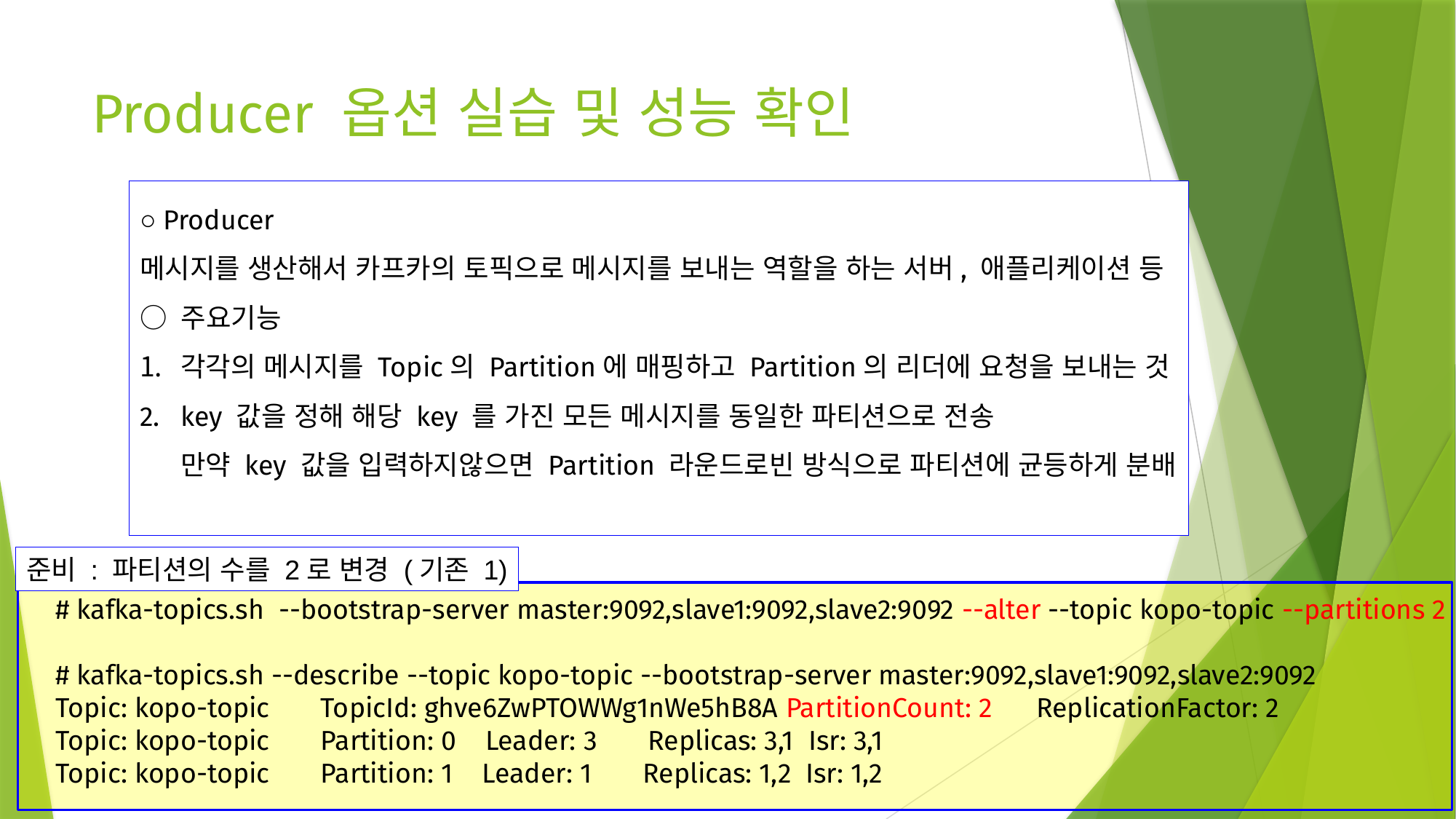

# Producer 옵션 실습 및 성능 확인
○ Producer
메시지를 생산해서 카프카의 토픽으로 메시지를 보내는 역할을 하는 서버, 애플리케이션 등
○ 주요기능
각각의 메시지를 Topic의 Partition에 매핑하고 Partition의 리더에 요청을 보내는 것
key 값을 정해 해당 key 를 가진 모든 메시지를 동일한 파티션으로 전송
만약 key 값을 입력하지않으면 Partition 라운드로빈 방식으로 파티션에 균등하게 분배

준비 : 파티션의 수를 2로 변경 (기존 1)

# kafka-topics.sh  --bootstrap-server master:9092,slave1:9092,slave2:9092 --alter --topic kopo-topic --partitions 2

# kafka-topics.sh --describe --topic kopo-topic --bootstrap-server master:9092,slave1:9092,slave2:9092
Topic: kopo-topic       TopicId: ghve6ZwPTOWWg1nWe5hB8A PartitionCount: 2      ReplicationFactor: 2
Topic: kopo-topic       Partition: 0    Leader: 3       Replicas: 3,1  Isr: 3,1
Topic: kopo-topic       Partition: 1    Leader: 1       Replicas: 1,2  Isr: 1,2